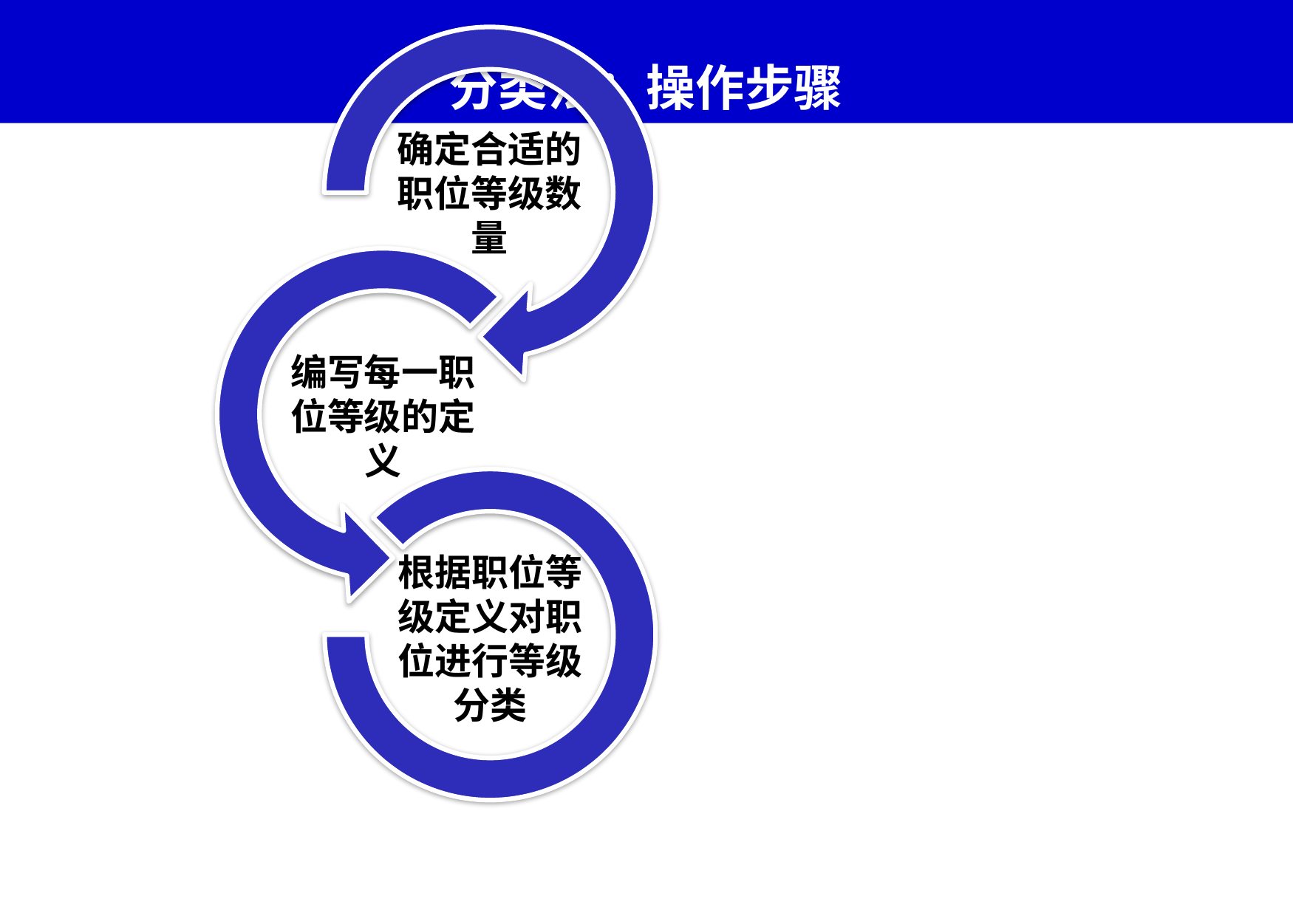

# 分类法：操作步骤
确定合适的职位等级数量
编写每一职位等级的定义
根据职位等级定义对职位进行等级分类